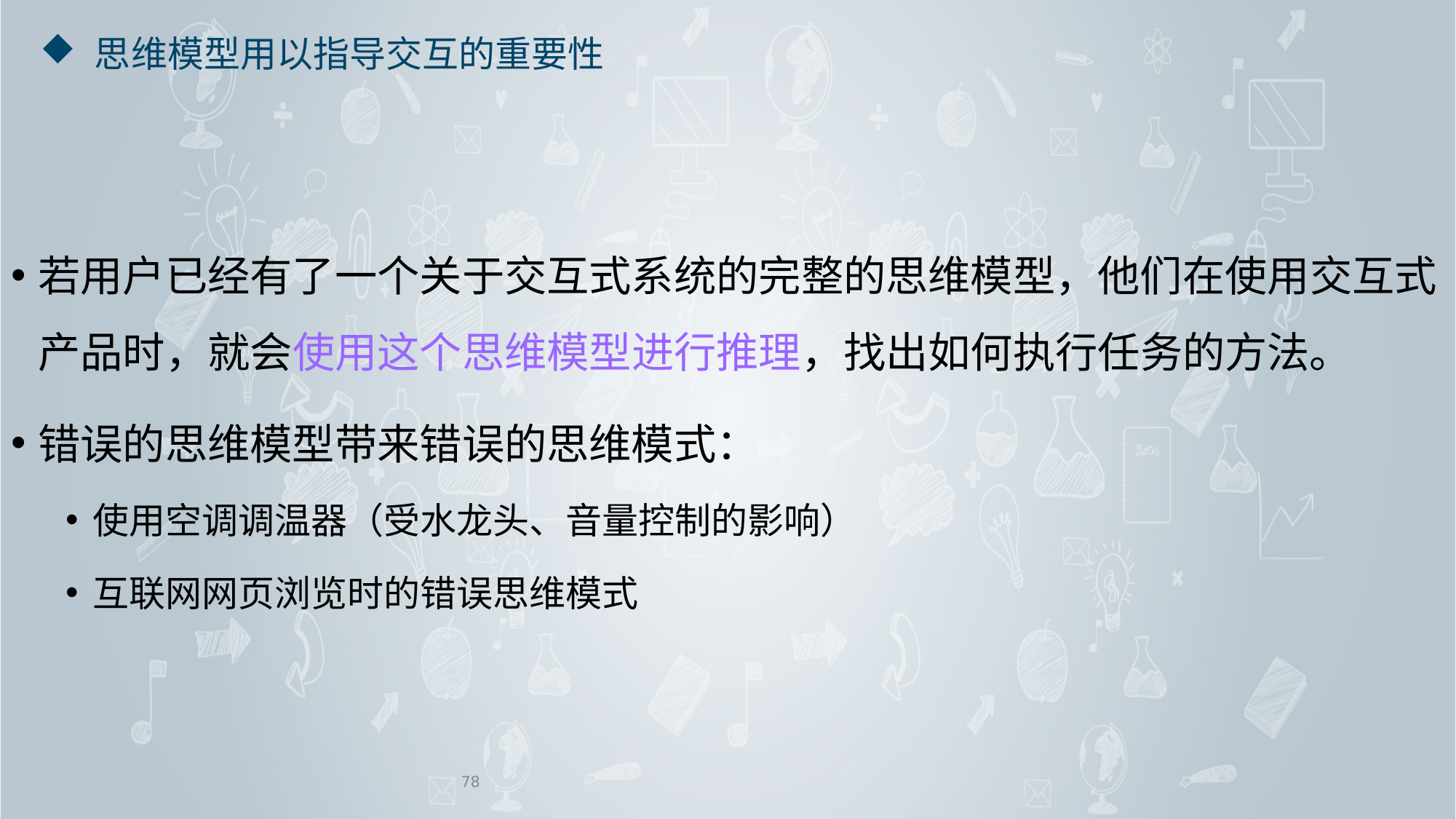

# 思维模型用以指导交互的重要性
若用户已经有了一个关于交互式系统的完整的思维模型，他们在使用交互式产品时，就会使用这个思维模型进行推理，找出如何执行任务的方法。
错误的思维模型带来错误的思维模式：
使用空调调温器（受水龙头、音量控制的影响）
互联网网页浏览时的错误思维模式
78